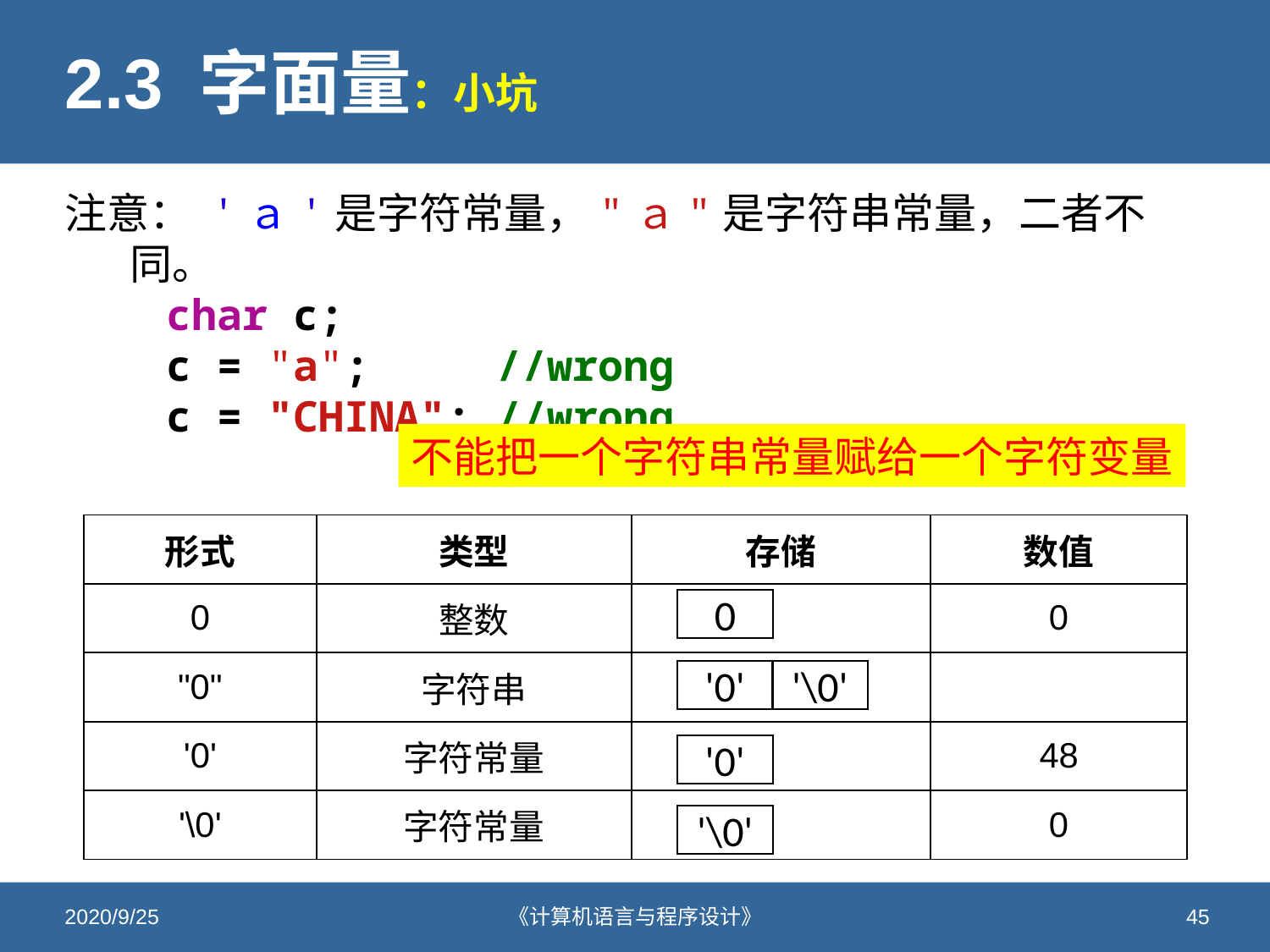

# 2.3 字面量：小坑
注意： 'ａ'是字符常量，"ａ"是字符串常量，二者不同。
    char c;
    c = "a";     //wrong
    c = "CHINA"; //wrong

不能把一个字符串常量赋给一个字符变量
| 形式 | 类型 | 存储 | 数值 |
| --- | --- | --- | --- |
| 0 | 整数 |  | 0 |
| "0" | 字符串 |  |  |
| '0' | 字符常量 |  | 48 |
| '\0' | 字符常量 |  | 0 |
0
'0'
'\0'
'0'
'\0'
2020/9/25
《计算机语言与程序设计》
45